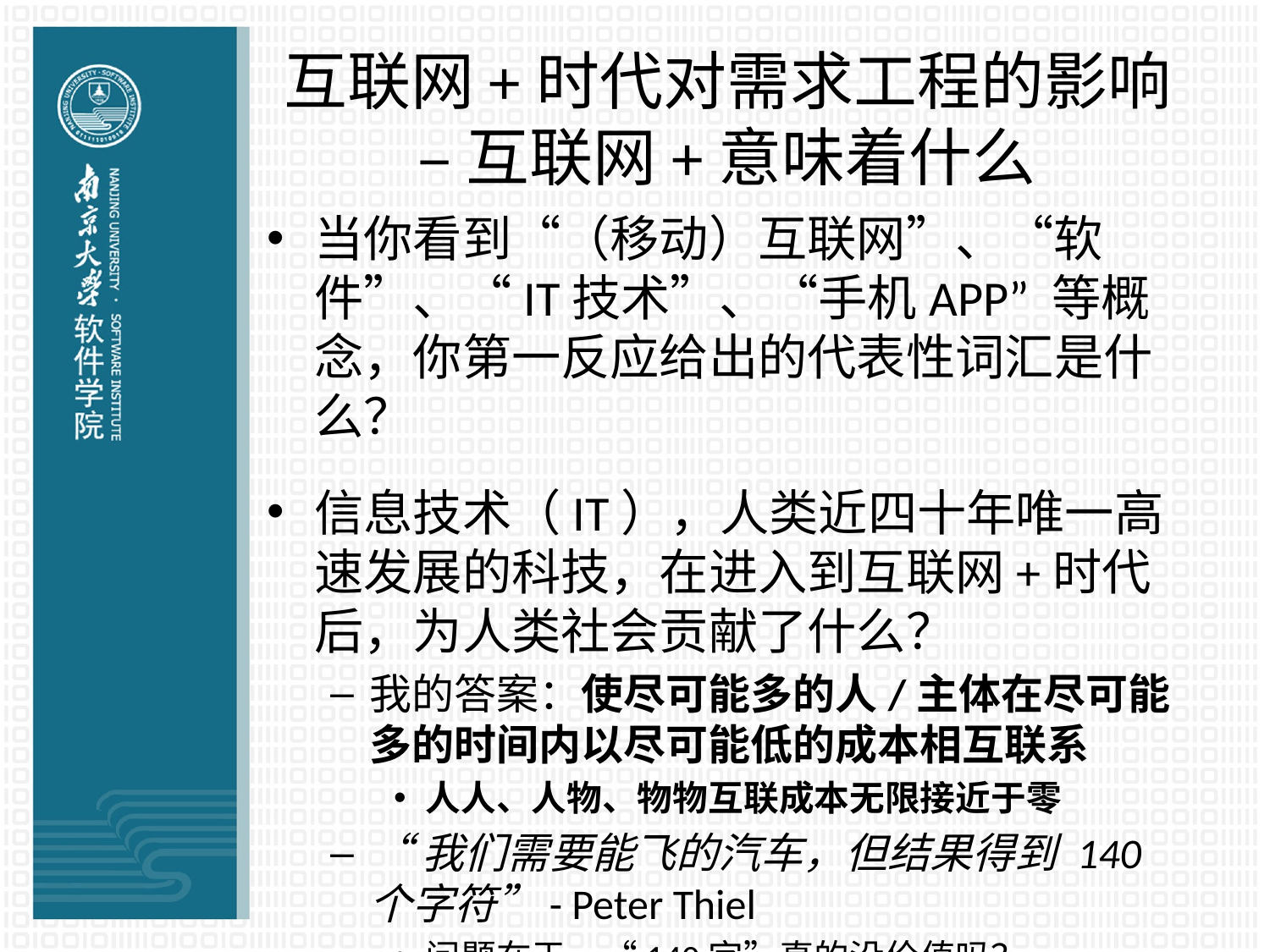

# 互联网+时代对需求工程的影响 – 互联网+意味着什么
当你看到“（移动）互联网”、“软件”、“IT技术”、“手机APP” 等概念，你第一反应给出的代表性词汇是什么？

信息技术（IT），人类近四十年唯一高速发展的科技，在进入到互联网+时代后，为人类社会贡献了什么？
我的答案：使尽可能多的人/主体在尽可能多的时间内以尽可能低的成本相互联系
人人、人物、物物互联成本无限接近于零
“我们需要能飞的汽车，但结果得到 140 个字符”- Peter Thiel
问题在于，“140字”真的没价值吗？